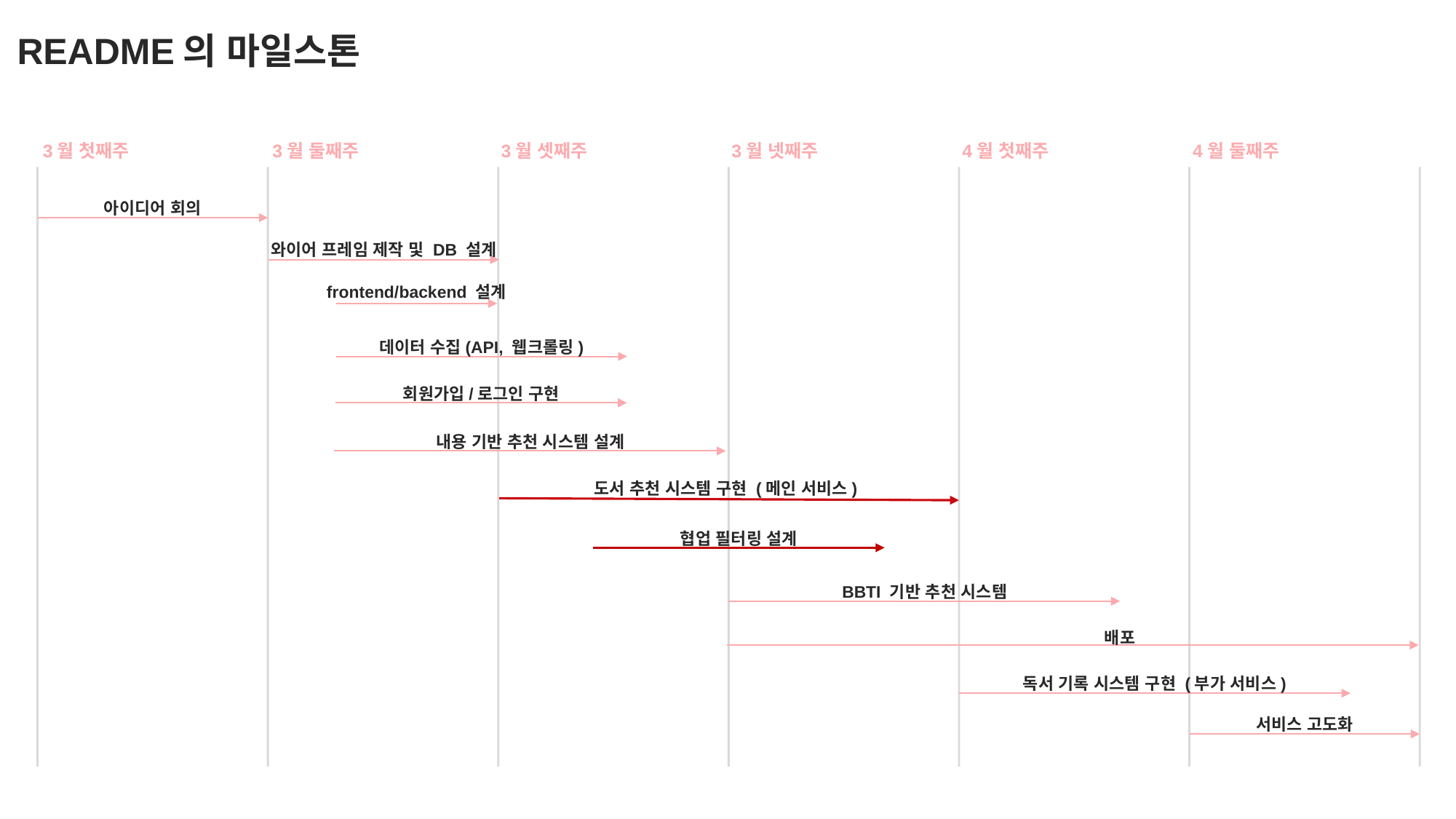

README의 마일스톤
3월 첫째주
3월 둘째주
3월 셋째주
3월 넷째주
4월 첫째주
4월 둘째주

아이디어 회의
와이어 프레임 제작 및 DB 설계
frontend/backend 설계
데이터 수집(API, 웹크롤링)
회원가입/로그인 구현
내용 기반 추천 시스템 설계
도서 추천 시스템 구현 (메인 서비스)
협업 필터링 설계
BBTI 기반 추천 시스템
배포
독서 기록 시스템 구현 (부가 서비스)
서비스 고도화